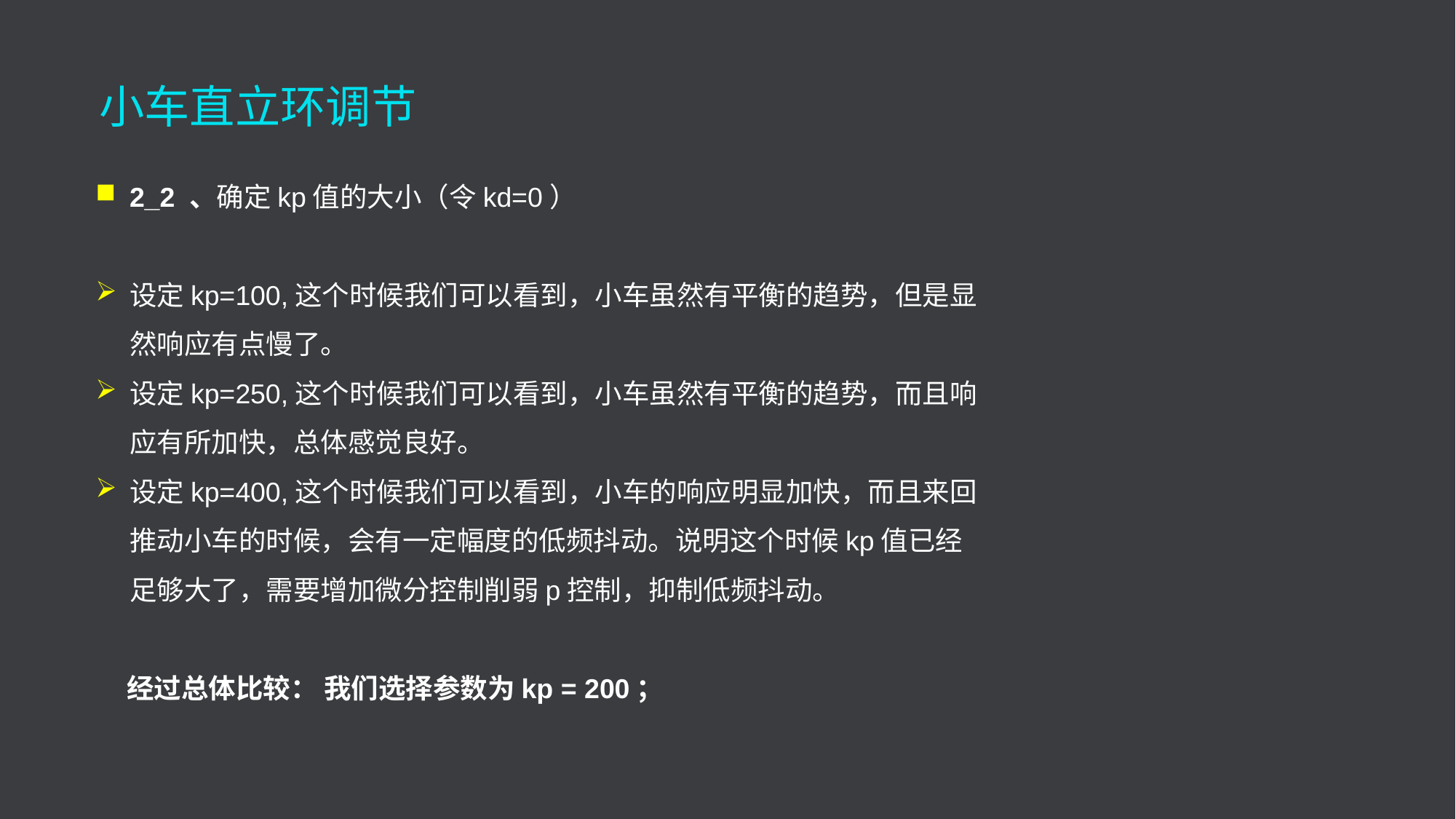

# 小车直立环调节
2_2 、确定kp值的大小（令kd=0）

设定kp=100,这个时候我们可以看到，小车虽然有平衡的趋势，但是显然响应有点慢了。
设定kp=250,这个时候我们可以看到，小车虽然有平衡的趋势，而且响应有所加快，总体感觉良好。
设定kp=400,这个时候我们可以看到，小车的响应明显加快，而且来回推动小车的时候，会有一定幅度的低频抖动。说明这个时候kp值已经足够大了，需要增加微分控制削弱p控制，抑制低频抖动。

    经过总体比较： 我们选择参数为kp = 200；